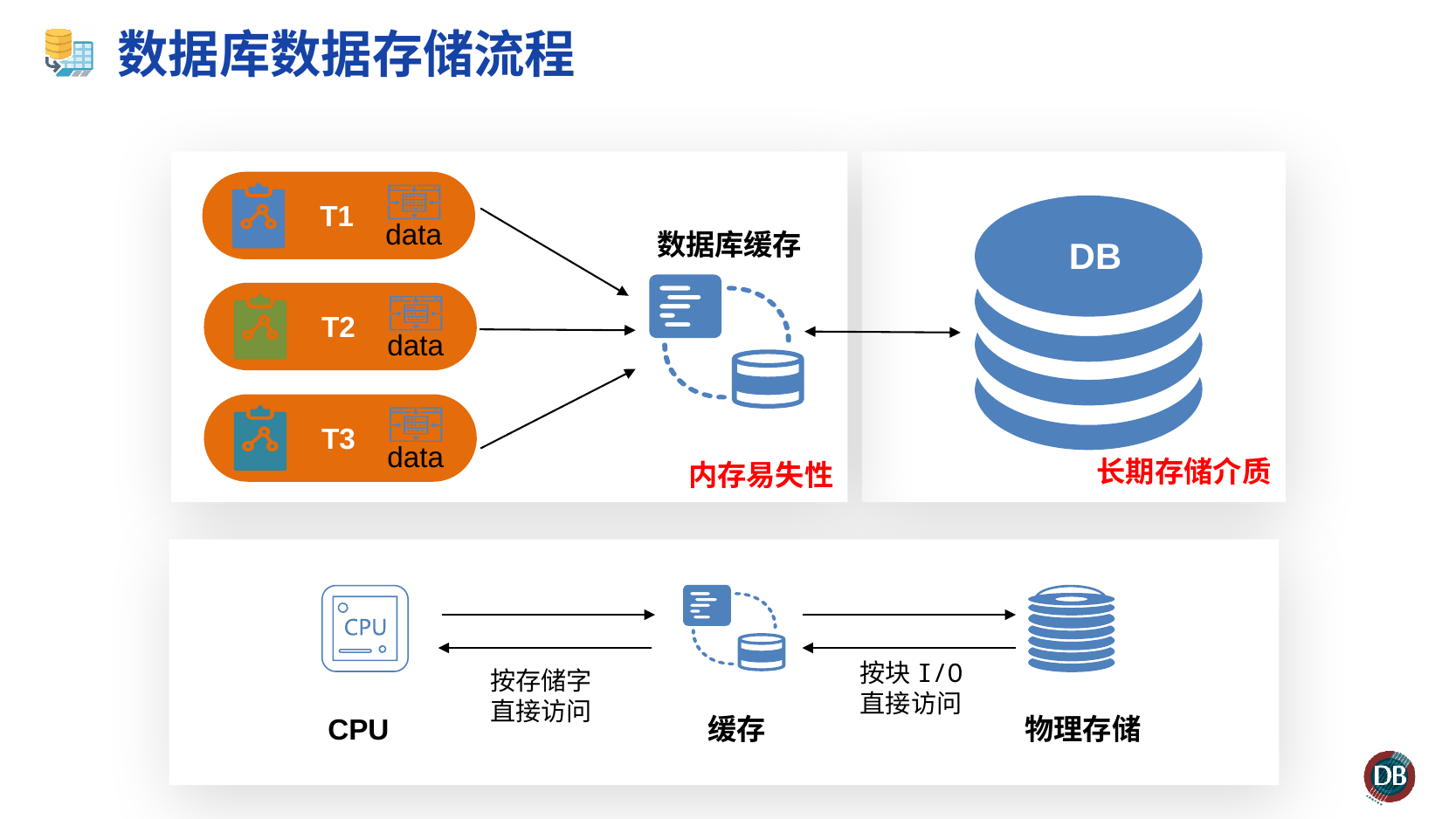

# 数据库数据存储流程

T1
data

数据库缓存
DB

T2
data

T3
data
长期存储介质
内存易失性

按块I/O
直接访问
按存储字直接访问
CPU
缓存
物理存储